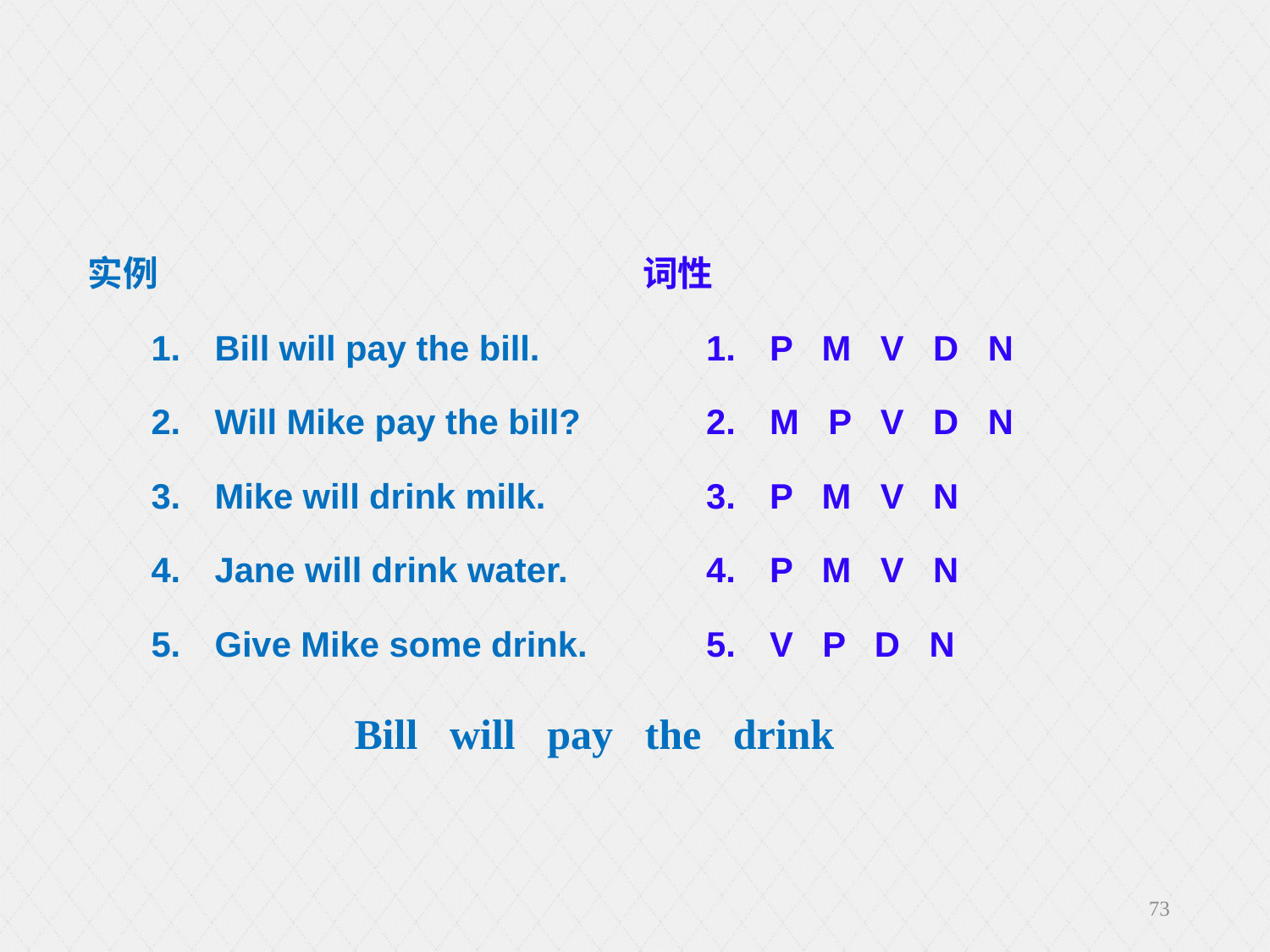

实例
Bill will pay the bill.
Will Mike pay the bill?
Mike will drink milk.
Jane will drink water.
Give Mike some drink.

词性
P   M   V   D   N
M   P   V   D   N
P   M   V   N
P   M   V   N
V   P   D   N

Bill   will   pay   the   drink
73